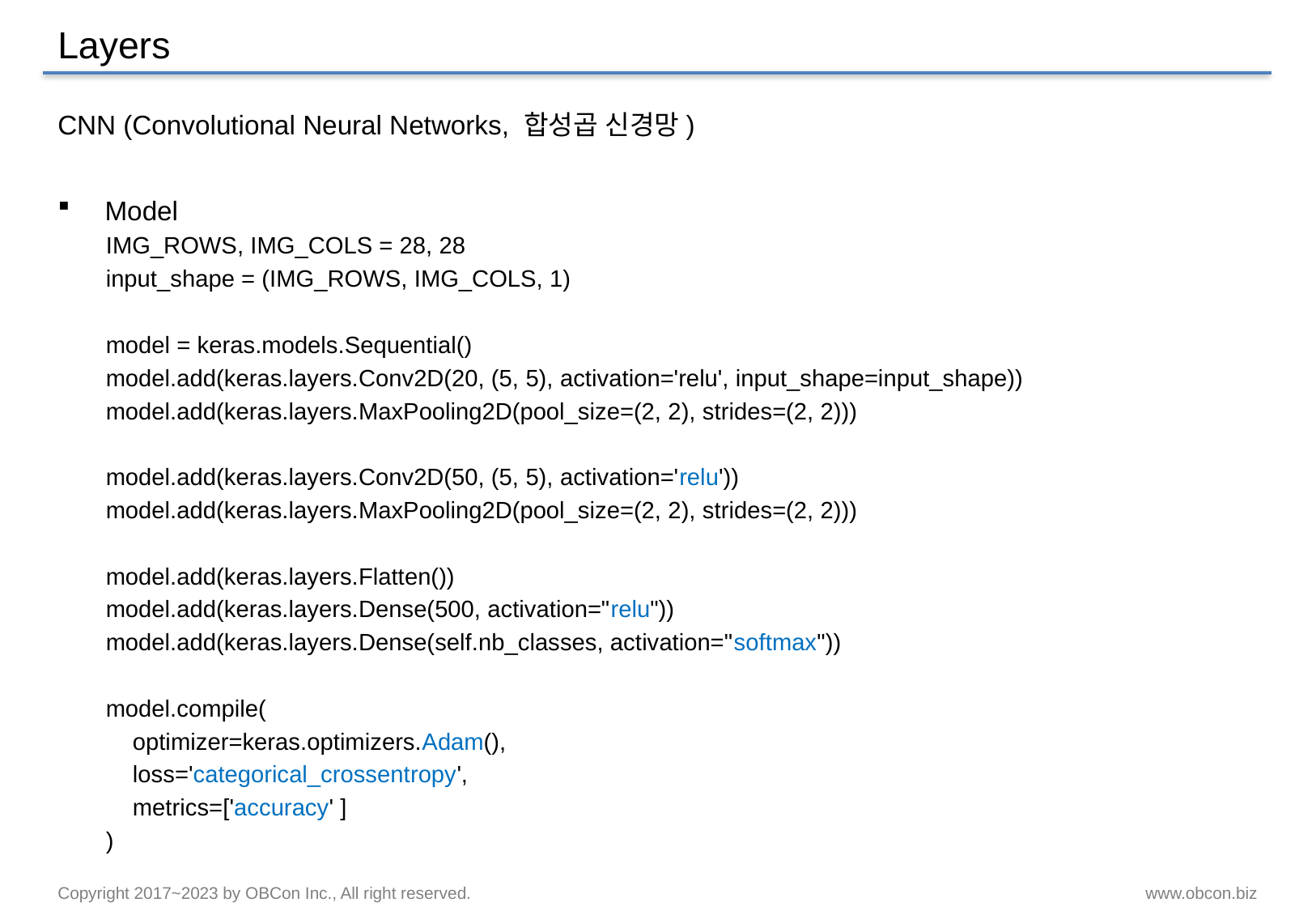

# Layers
CNN (Convolutional Neural Networks, 합성곱 신경망)
Model
IMG_ROWS, IMG_COLS = 28, 28
input_shape = (IMG_ROWS, IMG_COLS, 1)

model = keras.models.Sequential()
model.add(keras.layers.Conv2D(20, (5, 5), activation='relu', input_shape=input_shape))
model.add(keras.layers.MaxPooling2D(pool_size=(2, 2), strides=(2, 2)))

model.add(keras.layers.Conv2D(50, (5, 5), activation='relu'))
model.add(keras.layers.MaxPooling2D(pool_size=(2, 2), strides=(2, 2)))

model.add(keras.layers.Flatten())
model.add(keras.layers.Dense(500, activation="relu"))
model.add(keras.layers.Dense(self.nb_classes, activation="softmax"))

model.compile(
    optimizer=keras.optimizers.Adam(),
    loss='categorical_crossentropy',
    metrics=['accuracy' ]
)